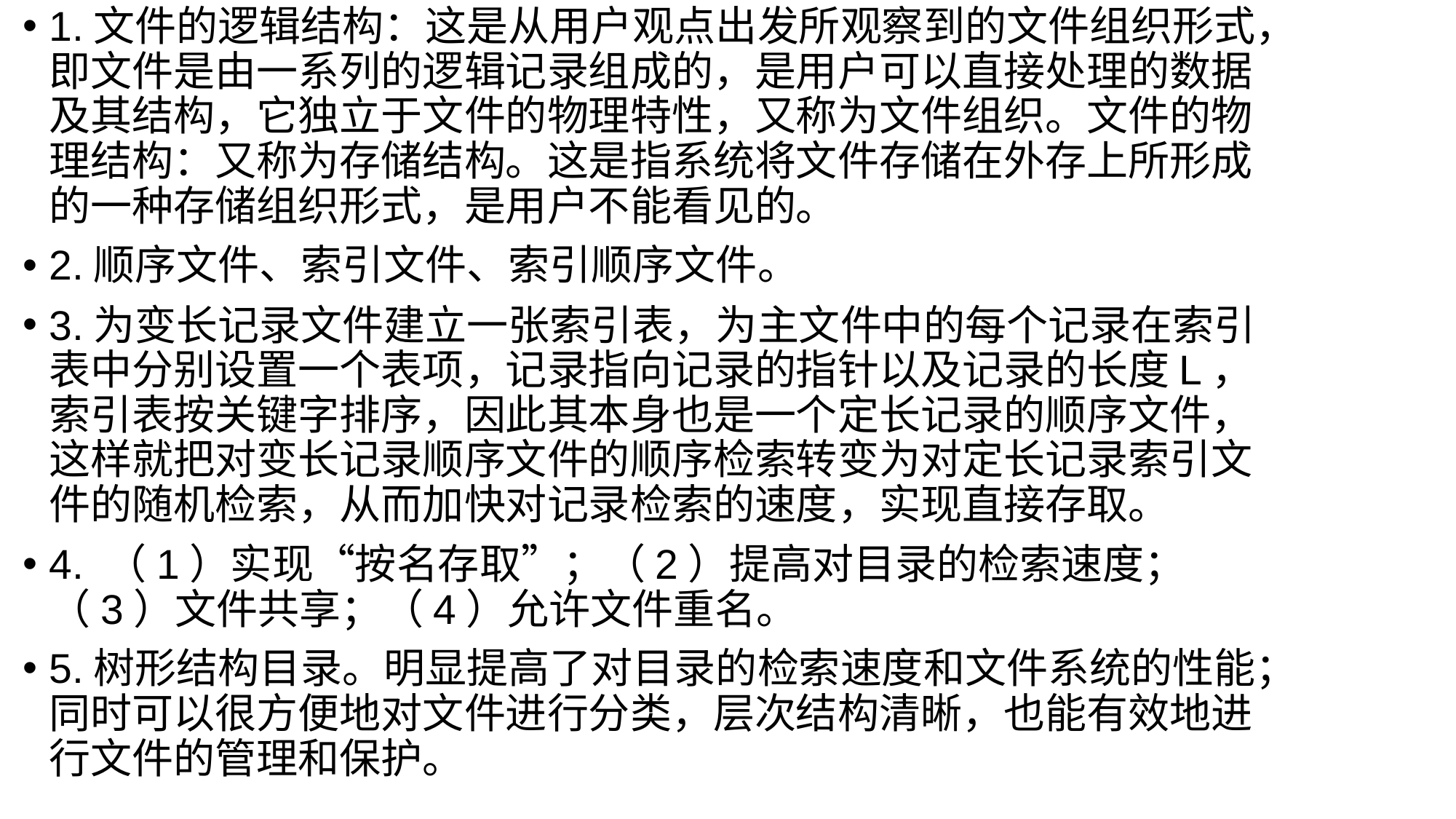

1.文件的逻辑结构：这是从用户观点出发所观察到的文件组织形式，即文件是由一系列的逻辑记录组成的，是用户可以直接处理的数据及其结构，它独立于文件的物理特性，又称为文件组织。文件的物理结构：又称为存储结构。这是指系统将文件存储在外存上所形成的一种存储组织形式，是用户不能看见的。
2.顺序文件、索引文件、索引顺序文件。
3.为变长记录文件建立一张索引表，为主文件中的每个记录在索引表中分别设置一个表项，记录指向记录的指针以及记录的长度L，索引表按关键字排序，因此其本身也是一个定长记录的顺序文件，这样就把对变长记录顺序文件的顺序检索转变为对定长记录索引文件的随机检索，从而加快对记录检索的速度，实现直接存取。
4. （1）实现“按名存取”；（2）提高对目录的检索速度；（3）文件共享；（4）允许文件重名。
5.树形结构目录。明显提高了对目录的检索速度和文件系统的性能；同时可以很方便地对文件进行分类，层次结构清晰，也能有效地进行文件的管理和保护。